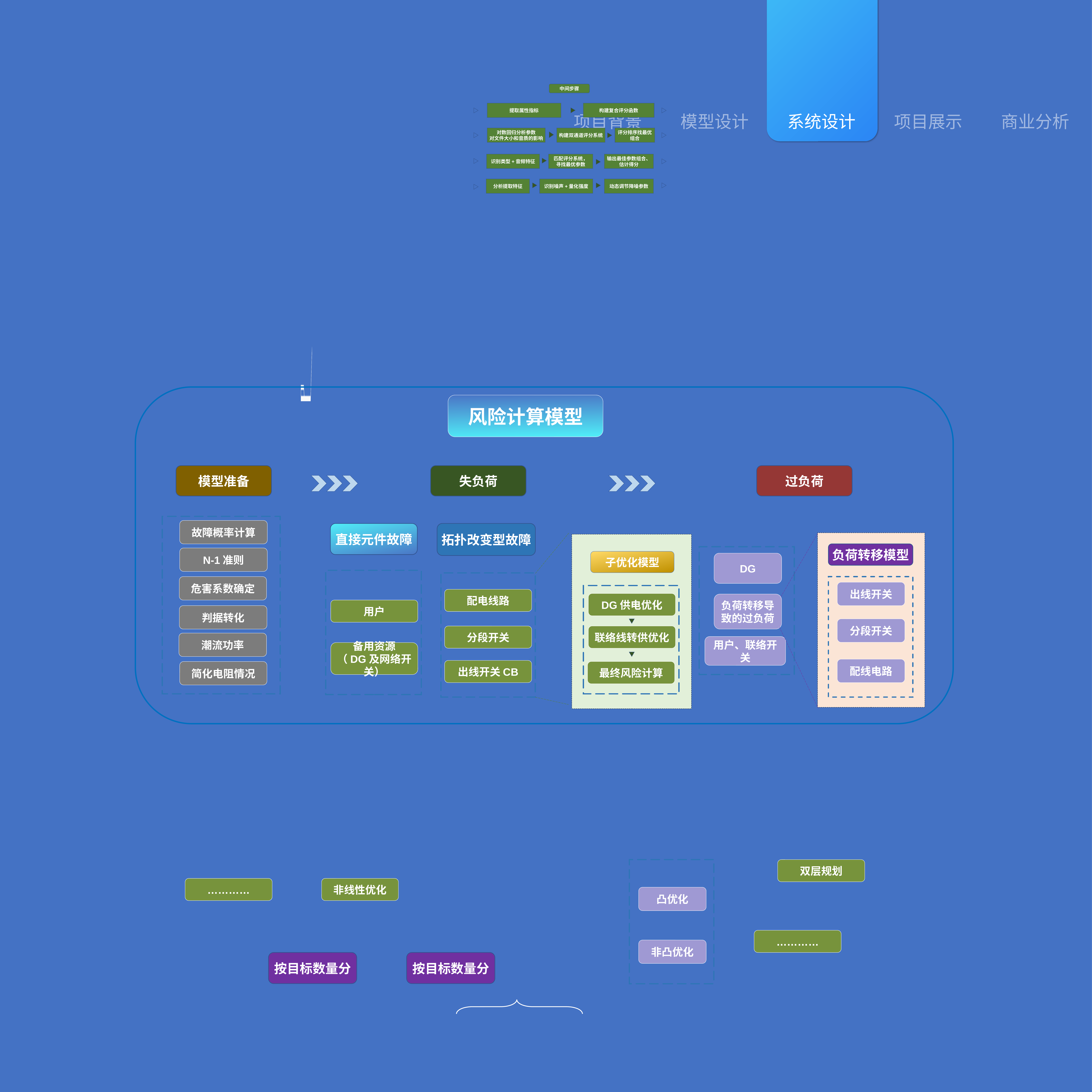

中间步骤
提取属性指标
构建复合评分函数

评分排序找最优组合
对数回归分析参数
对文件大小和音质的影响
构建双通道评分系统

匹配评分系统，
寻找最优参数
识别类型+音频特征
输出最佳参数组合、
估计得分

分析提取特征
识别噪声+量化强度
动态调节降噪参数

风险计算模型
失负荷
过负荷
模型准备

故障概率计算
拓扑改变型故障
直接元件故障

负荷转移模型

N-1准则
子优化模型
DG

危害系数确定
出线开关

配电线路
DG供电优化
负荷转移导致的过负荷
用户
判据转化

分段开关
分段开关
联络线转供优化
潮流功率
用户、联络开关
备用资源
（DG及网络开关）

配线电路
出线开关CB
简化电阻情况
最终风险计算
双层规划

…………
非线性优化
凸优化
…………
非凸优化

按目标数量分
按目标数量分